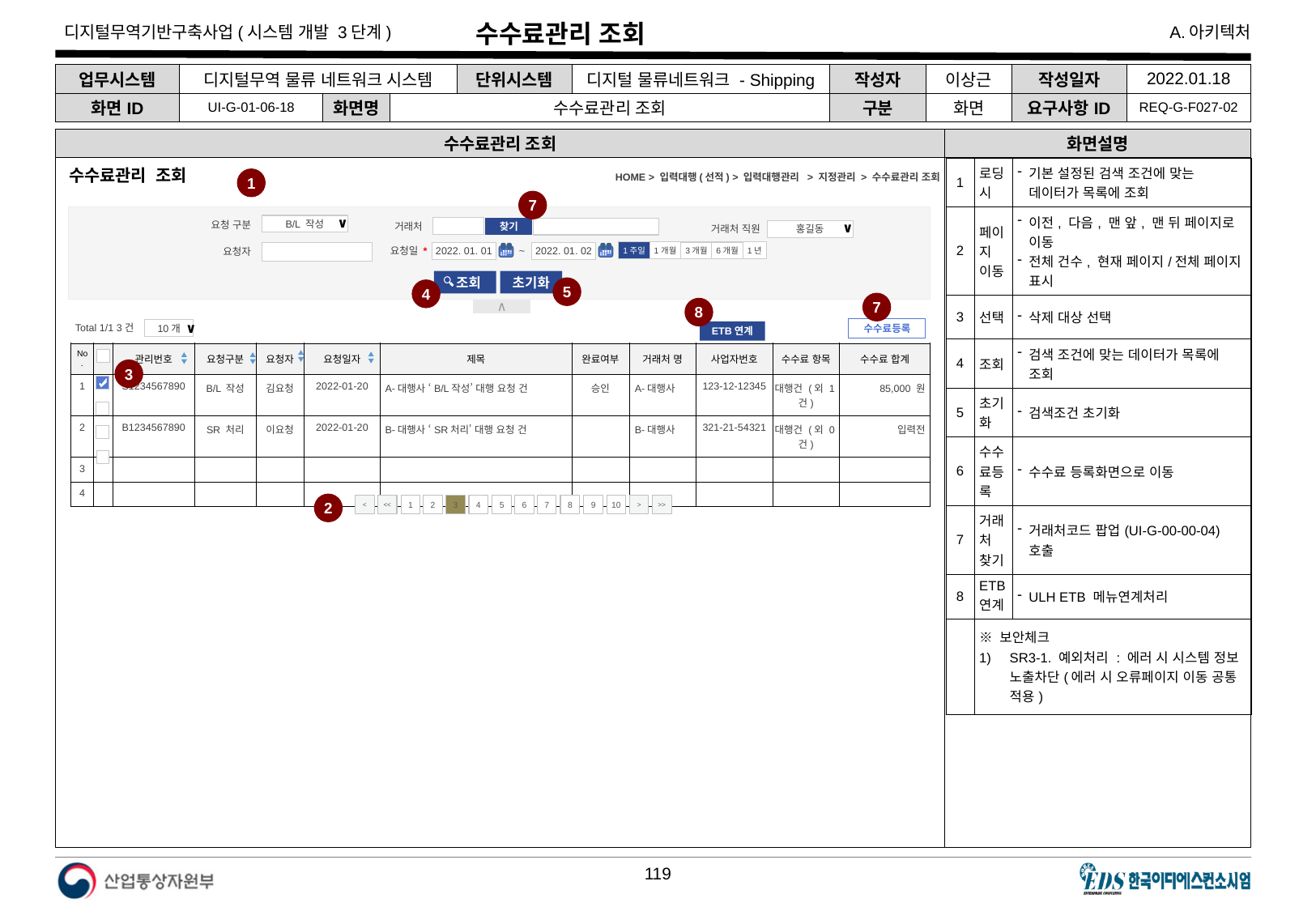

# 수수료관리 조회
| 업무시스템 | 디지털무역 물류 네트워크 시스템 |  |  | 단위시스템 | 디지털 물류네트워크 - Shipping | 작성자 | 이상근 | 작성일자 | 2022.01.18 |
| --- | --- | --- | --- | --- | --- | --- | --- | --- | --- |
| 화면ID | UI-G-01-06-18 | 화면명 | 수수료관리 조회 |  |  | 구분 | 화면 | 요구사항ID | REQ-G-F027-02 |
수수료관리 조회

화면설명

| 1 | 로딩 시 | 기본 설정된 검색 조건에 맞는 데이터가 목록에 조회 |
| --- | --- | --- |
| 2 | 페이지 이동 | 이전, 다음, 맨 앞, 맨 뒤 페이지로 이동 전체 건수, 현재 페이지/전체 페이지 표시 |
| 3 | 선택 | 삭제 대상 선택 |
| 4 | 조회 | 검색 조건에 맞는 데이터가 목록에 조회 |
| 5 | 초기화 | 검색조건 초기화 |
| 6 | 수수료등록 | 수수료 등록화면으로 이동 |
| 7 | 거래처 찾기 | 거래처코드 팝업(UI-G-00-00-04) 호출 |
| 8 | ETB 연계 | ULH ETB 메뉴연계처리 |
|  | ※ 보안체크 SR3-1. 예외처리 : 에러 시 시스템 정보 노출차단(에러 시 오류페이지 이동 공통 적용) |  |
HOME > 입력대행(선적) > 입력대행관리  > 지정관리 > 수수료관리 조회
수수료관리  조회
1
7

요청 구분
B/L 작성
∨
거래처

거래처 직원

찾기
홍길동
∨
요청일 *
요청자
1주일
1년
1개월
6개월
3개월
2022. 01. 02

2022. 01. 01

~

 조회

초기화
5
4
7
8
∧
Total 1/1 3건
10개
∨
수수료등록
ETB연계
| No. |  | 관리번호 | 요청구분 | 요청자 | 요청일자 | 제목 | 완료여부 | 거래처 명 | 사업자번호 | 수수료 항목 | 수수료 합계 |
| --- | --- | --- | --- | --- | --- | --- | --- | --- | --- | --- | --- |
| 1 |  | S1234567890 | B/L 작성 | 김요청 | 2022-01-20 | A-대행사 ‘B/L작성’ 대행 요청 건 | 승인 | A-대행사 | 123-12-12345 | 대행건 (외 1건) | 85,000 원 |
| 2 |  | B1234567890 | SR 처리 | 이요청 | 2022-01-20 | B-대행사 ‘SR처리’ 대행 요청 건 |  | B-대행사 | 321-21-54321 | 대행건 (외 0건) | 입력전 |
| 3 |  |  |  |  |  |  |  |  |  |  |  |
| 4 |  |  |  |  |  |  |  |  |  |  |  |

3

2
<
<<
1
2
3
4
5
6
7
8
9
10
>
>>